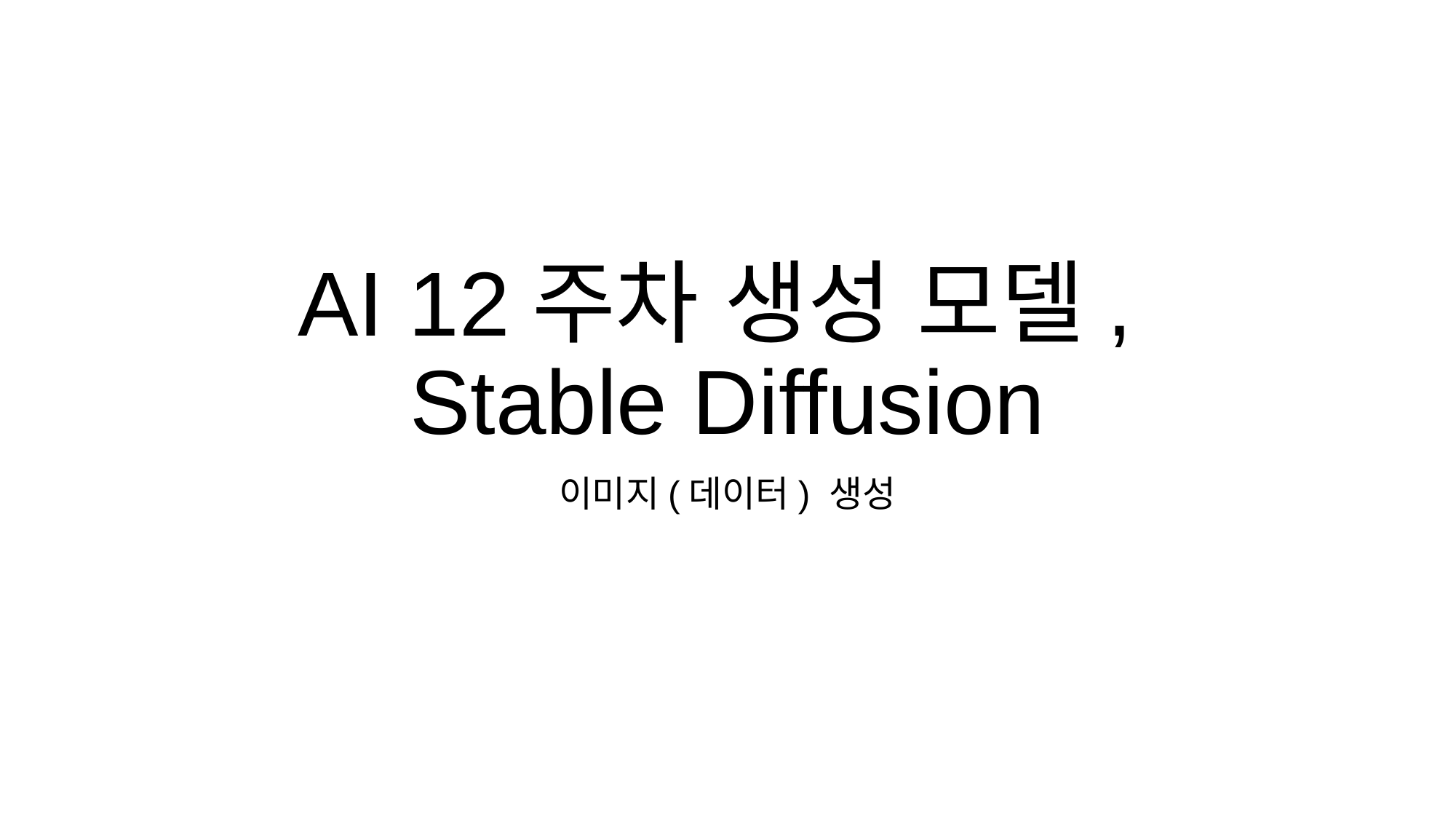

# AI 12주차 생성 모델, Stable Diffusion
이미지(데이터) 생성